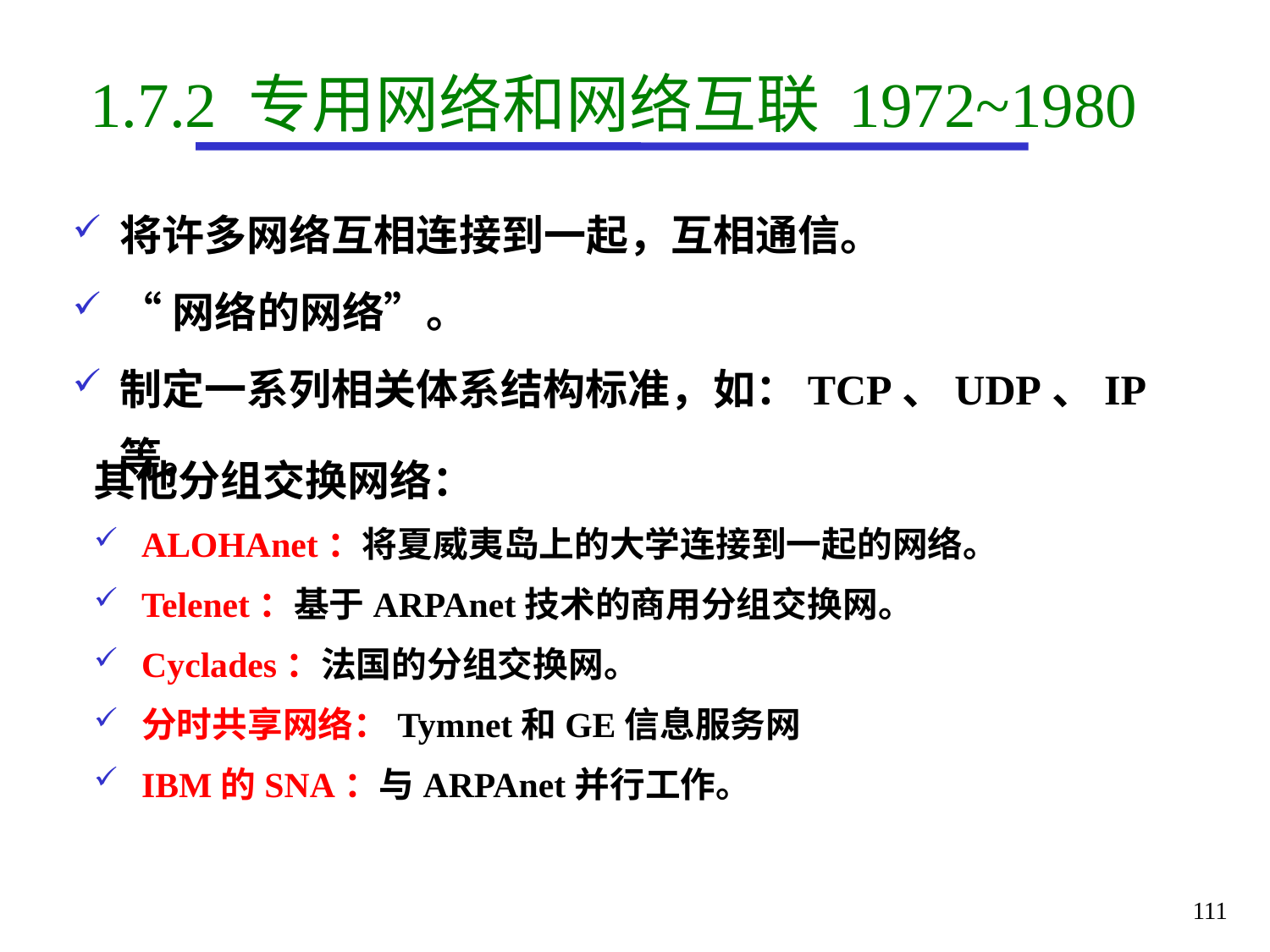

# 1.7.2 专用网络和网络互联 1972~1980
将许多网络互相连接到一起，互相通信。
“网络的网络”。
制定一系列相关体系结构标准，如：TCP、UDP、IP等。
其他分组交换网络：
ALOHAnet：将夏威夷岛上的大学连接到一起的网络。
Telenet：基于ARPAnet技术的商用分组交换网。
Cyclades：法国的分组交换网。
分时共享网络：Tymnet和GE信息服务网
IBM的SNA：与ARPAnet并行工作。

111